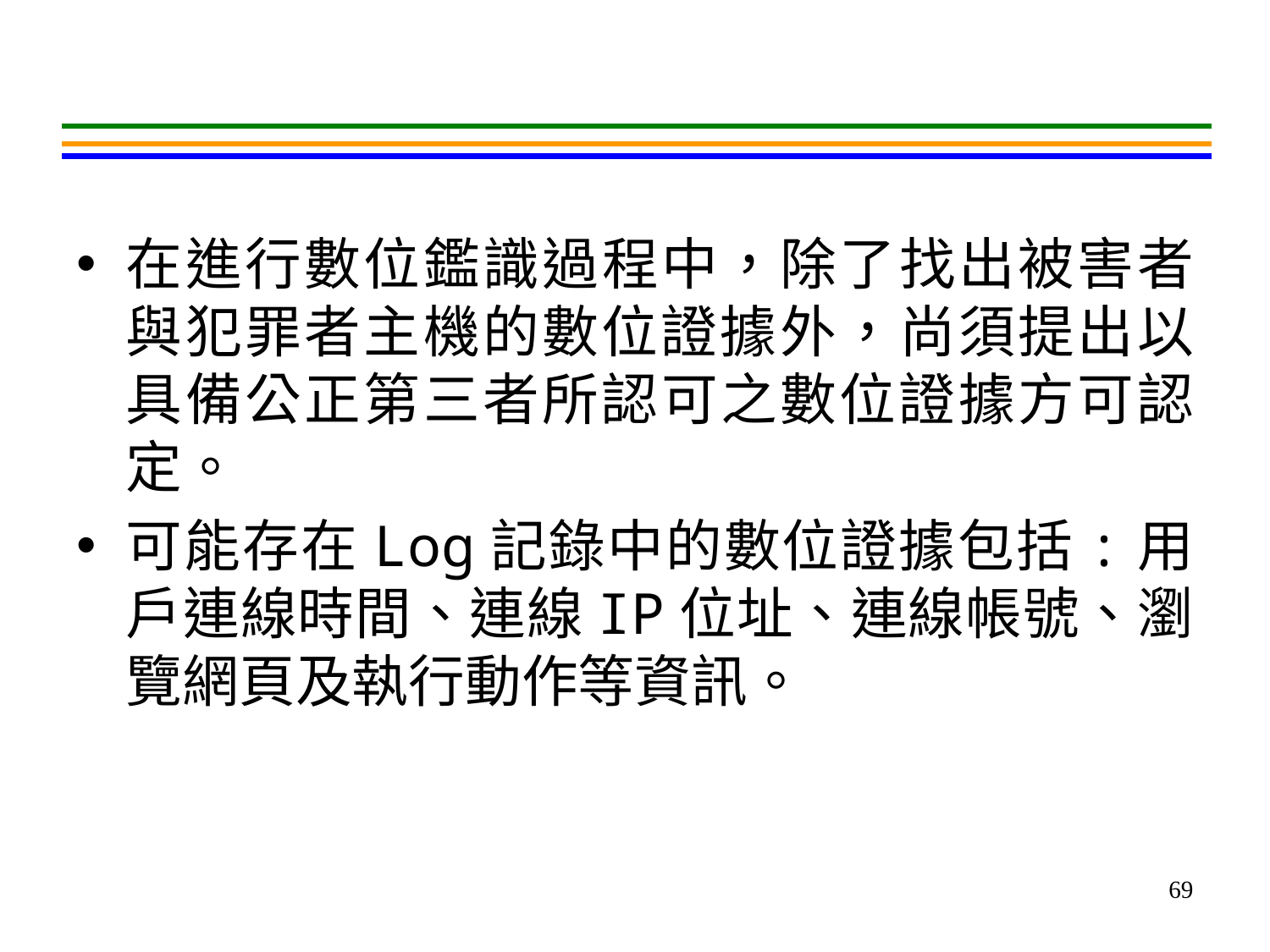

#
在進行數位鑑識過程中，除了找出被害者與犯罪者主機的數位證據外，尚須提出以具備公正第三者所認可之數位證據方可認定。
可能存在Log記錄中的數位證據包括:用戶連線時間、連線IP位址、連線帳號、瀏覽網頁及執行動作等資訊。
69